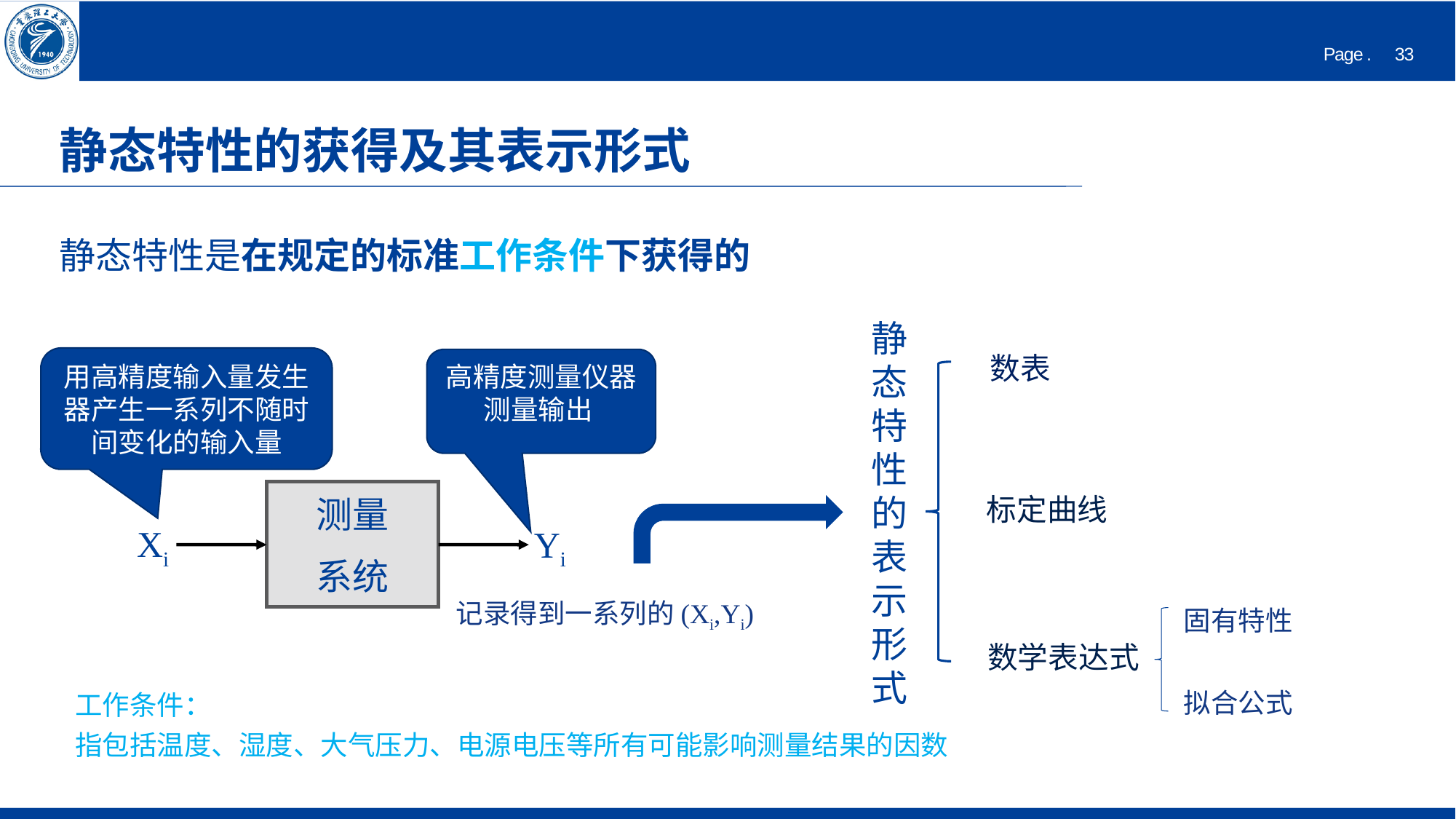

# 静态特性的获得及其表示形式
静态特性是在规定的标准工作条件下获得的
静态特性的表示形式
数表
用高精度输入量发生器产生一系列不随时间变化的输入量
高精度测量仪器测量输出

测量
系统
标定曲线

Xi
Yi

记录得到一系列的(Xi,Yi)
固有特性

数学表达式
工作条件：
指包括温度、湿度、大气压力、电源电压等所有可能影响测量结果的因数
拟合公式